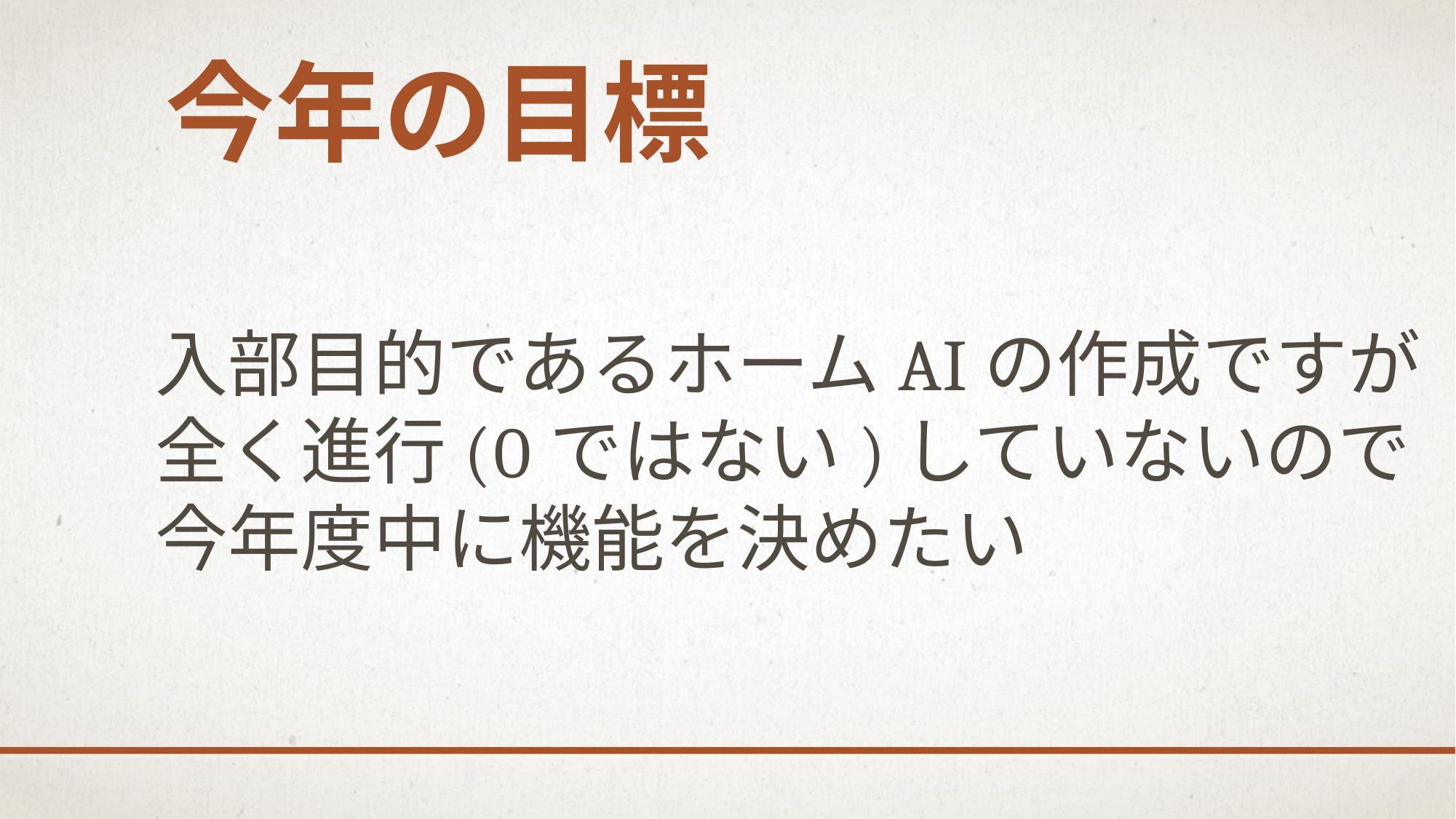

# 今年の目標
入部目的であるホームAIの作成ですが
全く進行(0ではない)していないので
今年度中に機能を決めたい